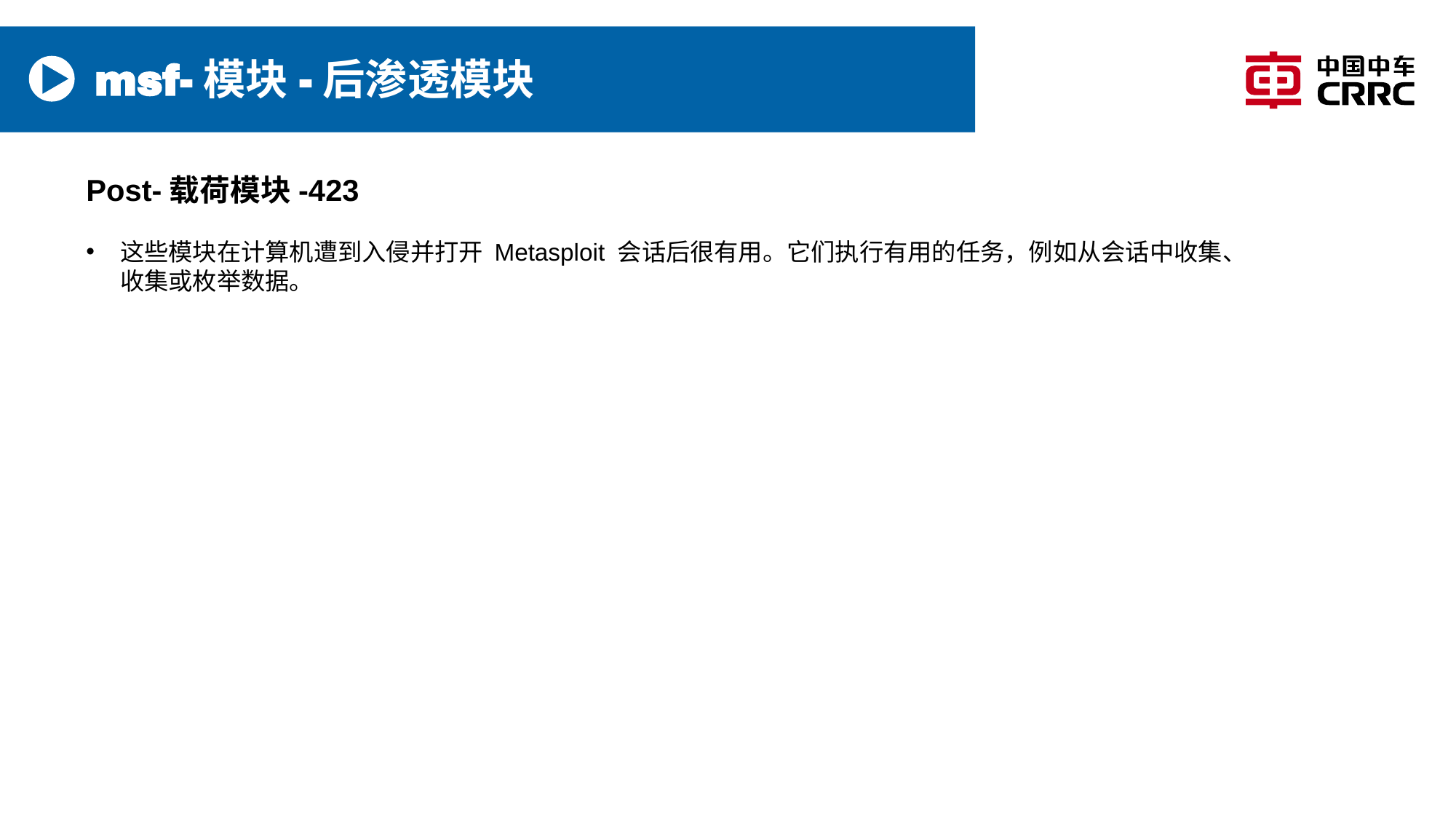

# msf-模块-后渗透模块
Post-载荷模块-423

这些模块在计算机遭到入侵并打开 Metasploit 会话后很有用。它们执行有用的任务，例如从会话中收集、收集或枚举数据。
62